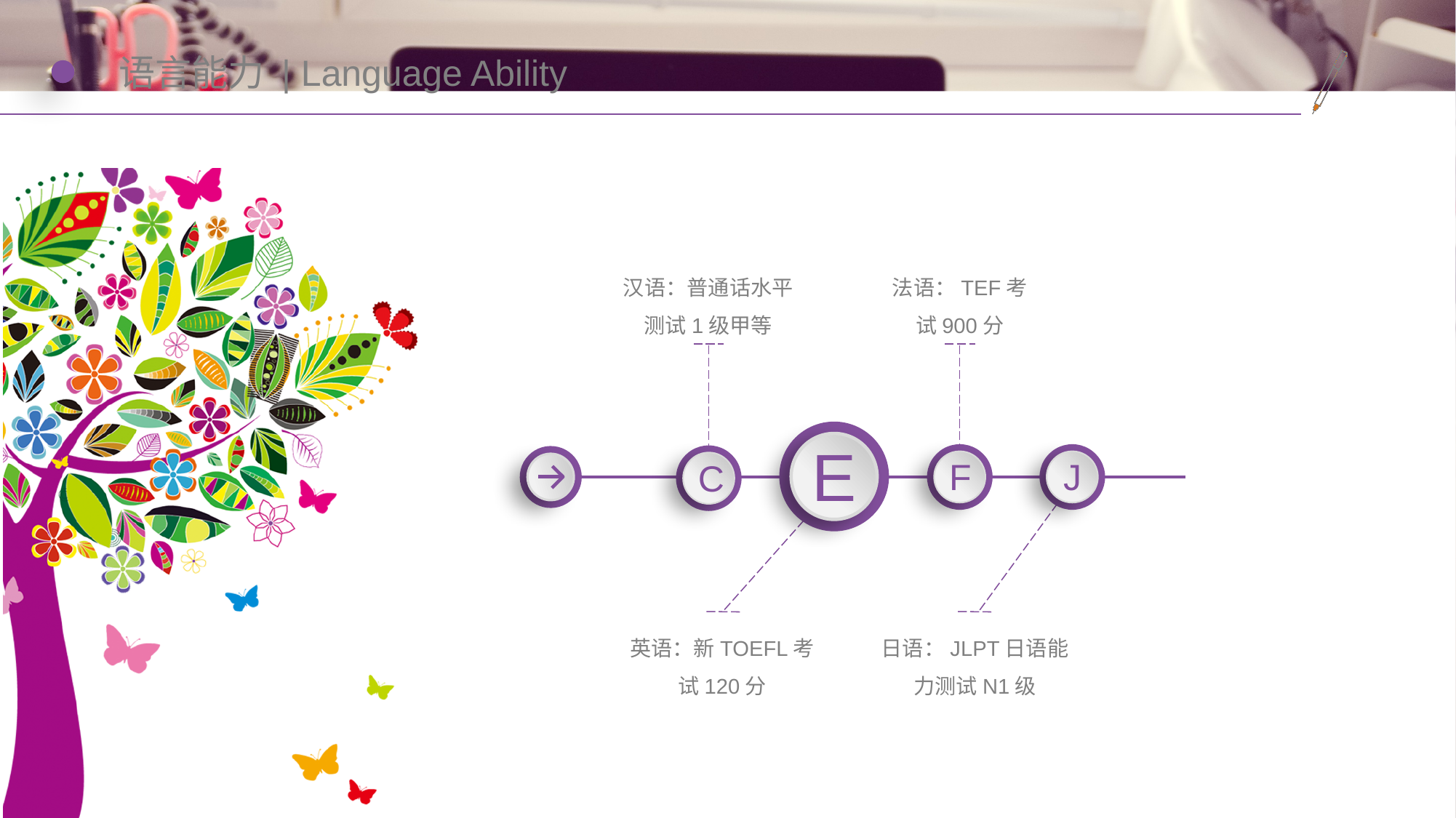

# 语言能力 | Language Ability
汉语：普通话水平测试1级甲等
法语：TEF考试900分

E

J

F

C

英语：新TOEFL考试120分
日语：JLPT日语能力测试N1级